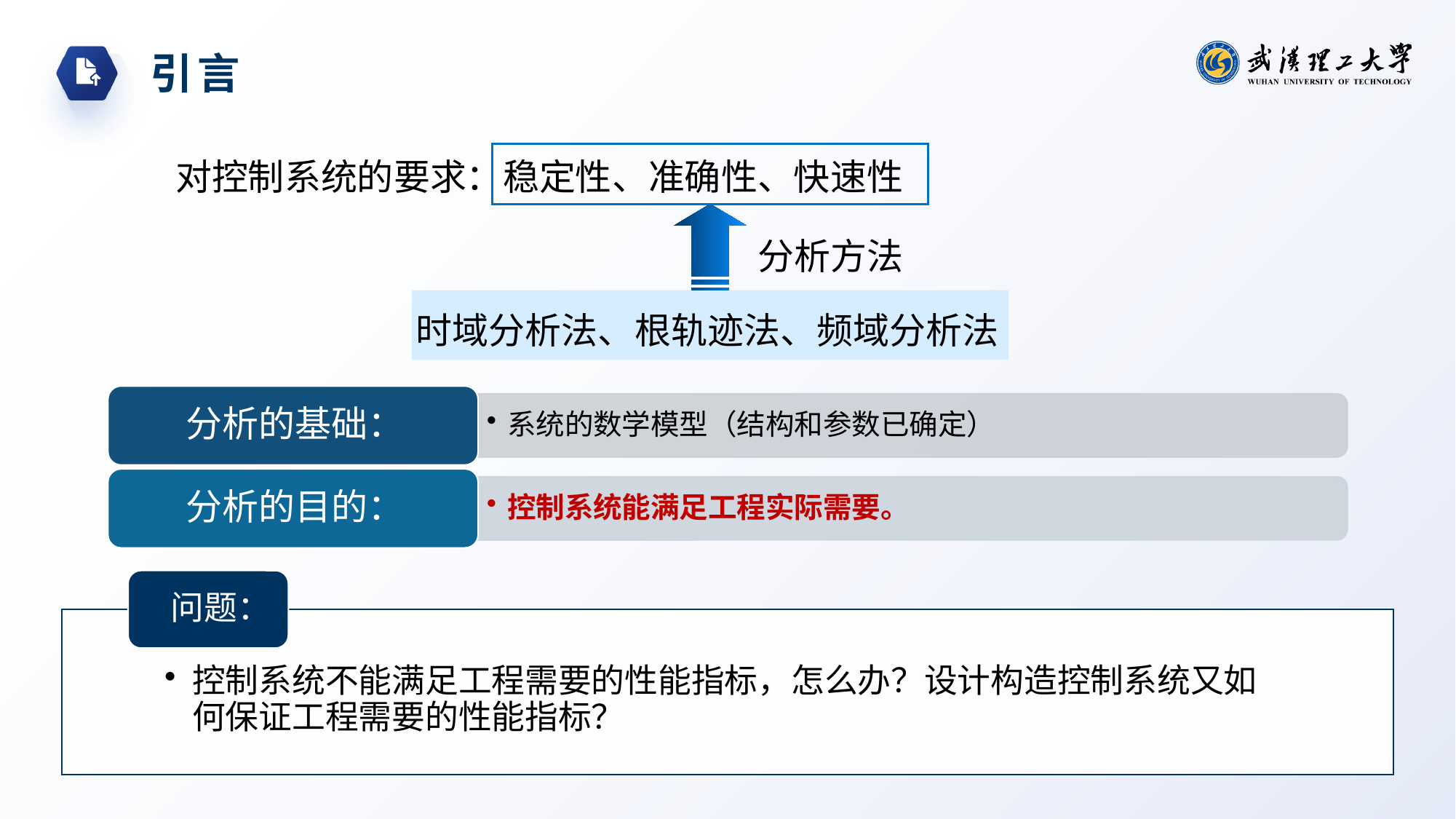

引言
对控制系统的要求：稳定性、准确性、快速性

分析方法
时域分析法、根轨迹法、频域分析法
系统的数学模型（结构和参数已确定）
分析的基础：
控制系统能满足工程实际需要。
分析的目的：
控制系统不能满足工程需要的性能指标，怎么办？设计构造控制系统又如何保证工程需要的性能指标？
问题：